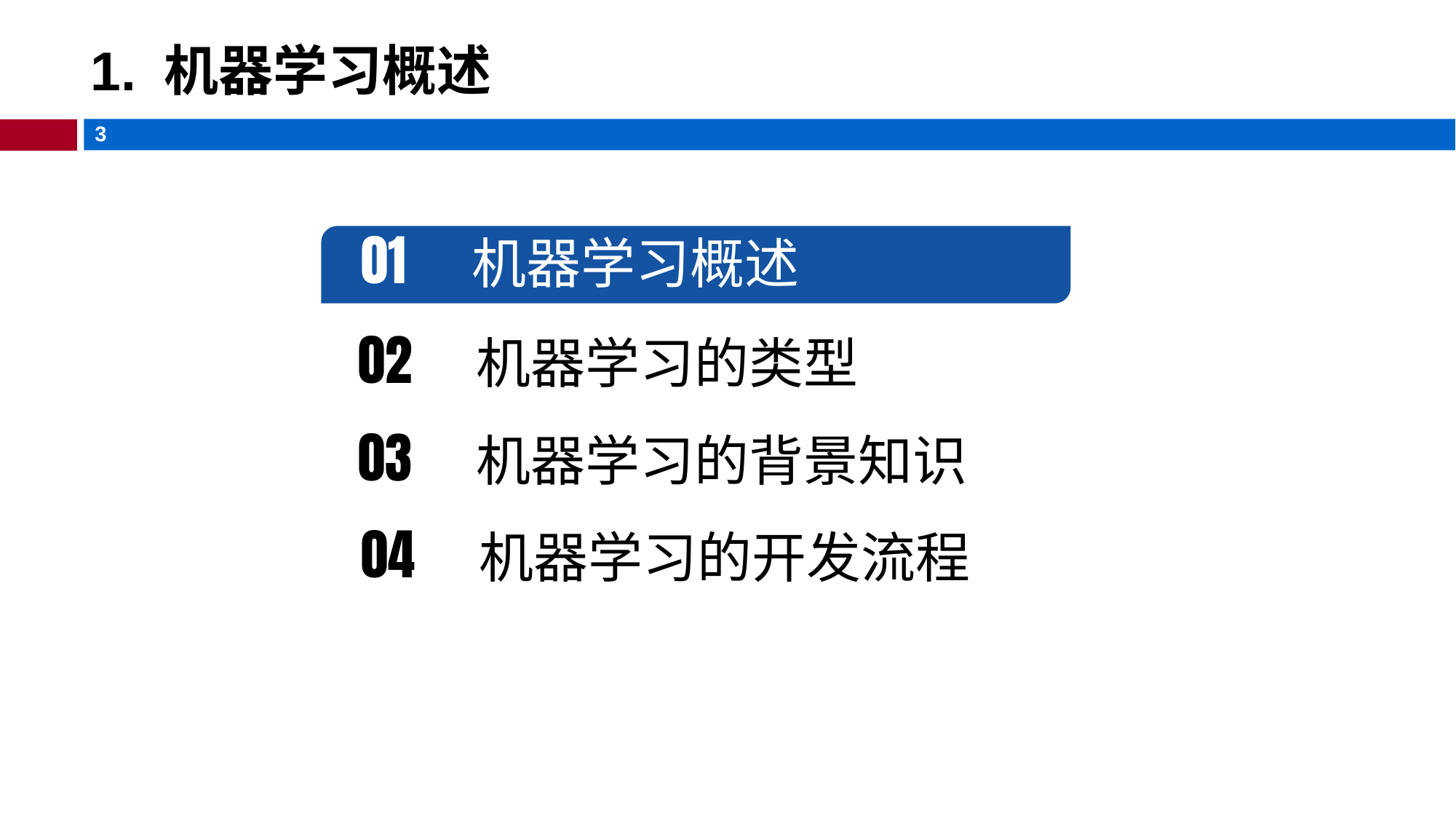

# 1. 机器学习概述
01    机器学习概述

01    认识Python
02    机器学习的类型
03    机器学习的背景知识
04    机器学习的开发流程